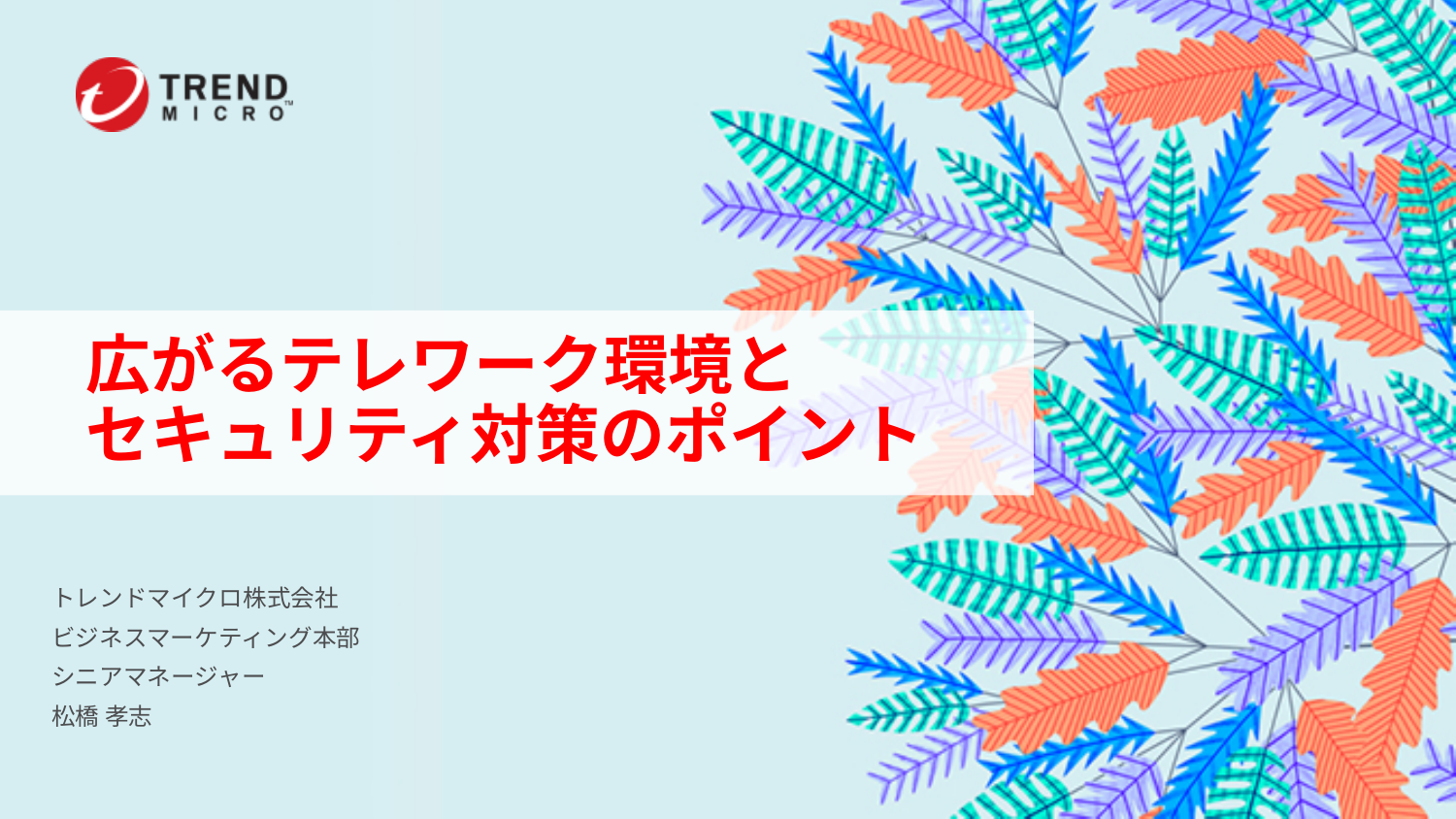

広がるテレワーク環境と
セキュリティ対策のポイント
トレンドマイクロ株式会社
ビジネスマーケティング本部
シニアマネージャー
松橋 孝志